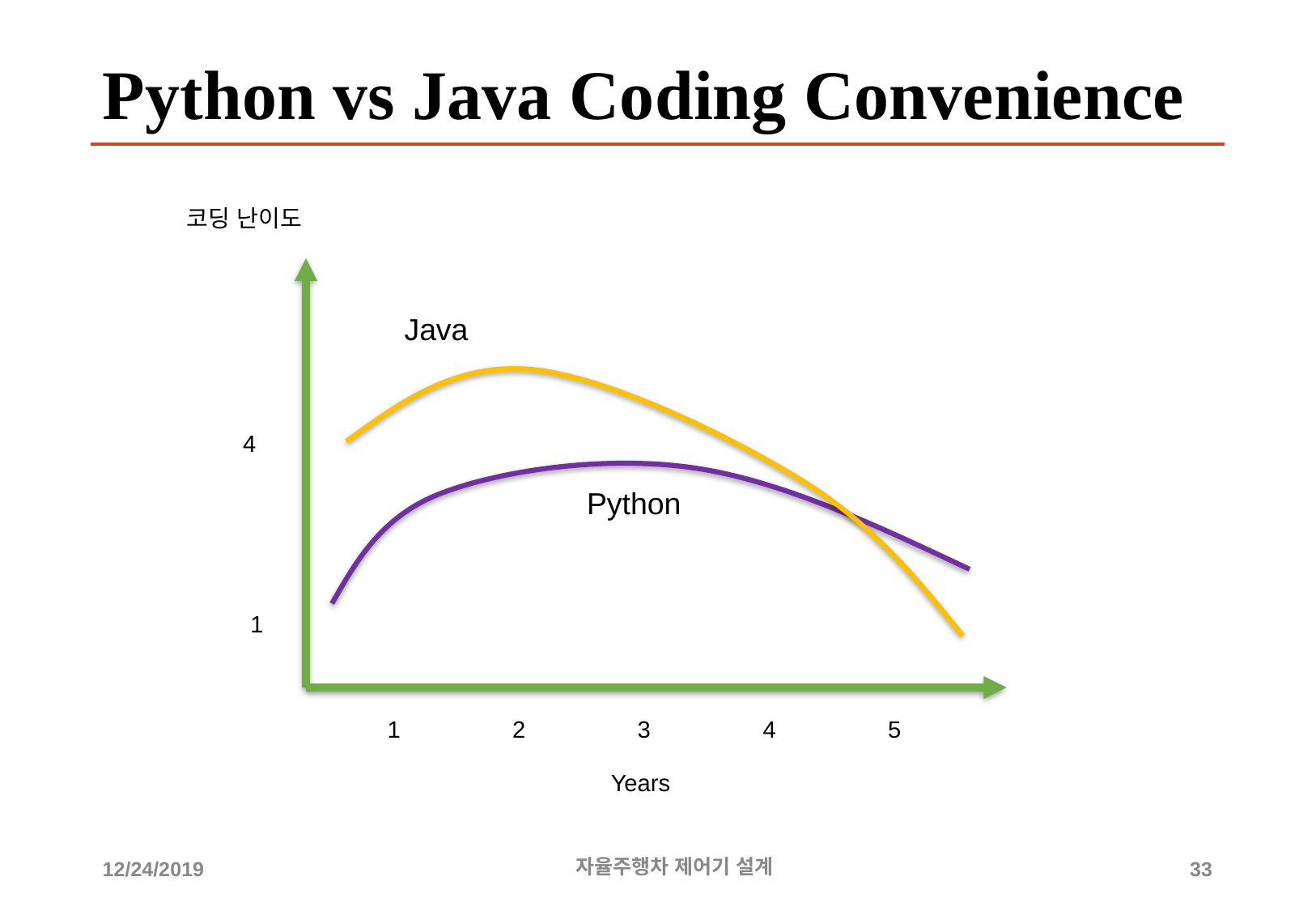

# Python vs Java Coding Convenience
코딩 난이도
Java

4

Python
1
1
2
3
4
5
Years
12/24/2019
자율주행차 제어기 설계
33